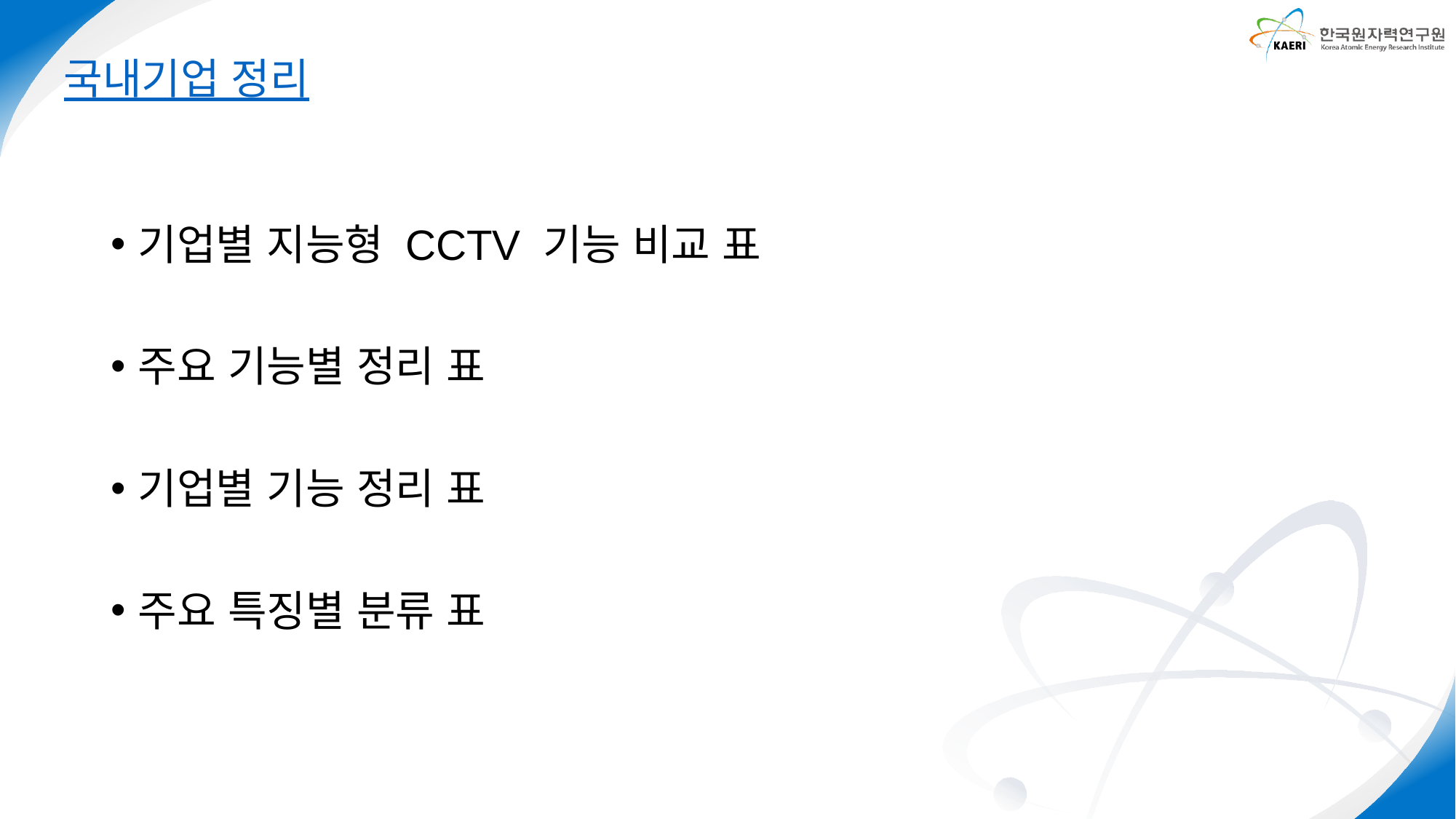

# 국내기업 정리
기업별 지능형 CCTV 기능 비교 표

주요 기능별 정리 표

기업별 기능 정리 표

주요 특징별 분류 표